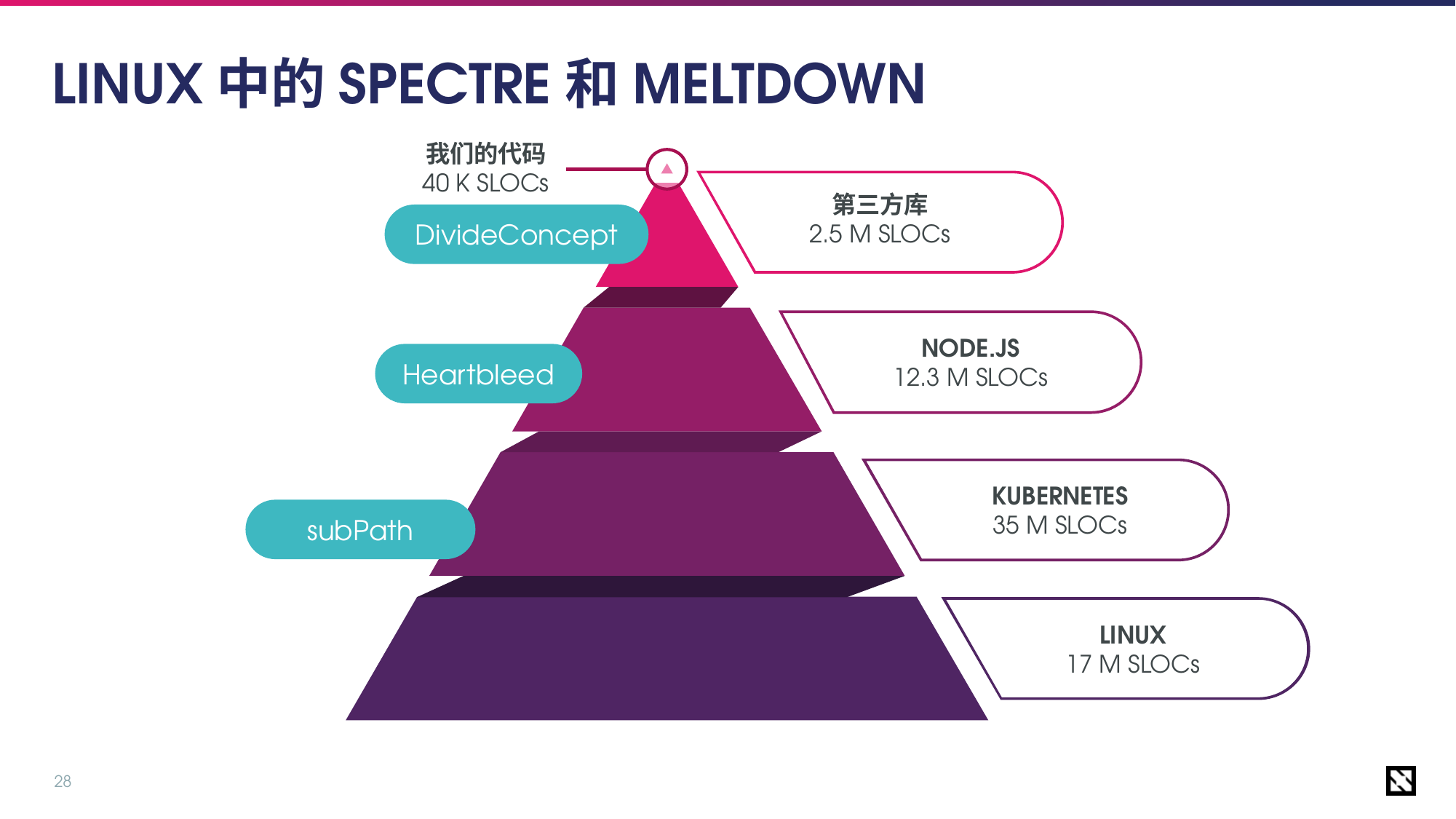

# LINUX中的SPECTRE和MELTDOWN
我们的代码
40 K SLOCs

第三方库
2.5 M SLOCs
DivideConcept

NODE.JS
12.3 M SLOCs
Heartbleed

KUBERNETES
35 M SLOCs
subPath

LINUX
17 M SLOCs